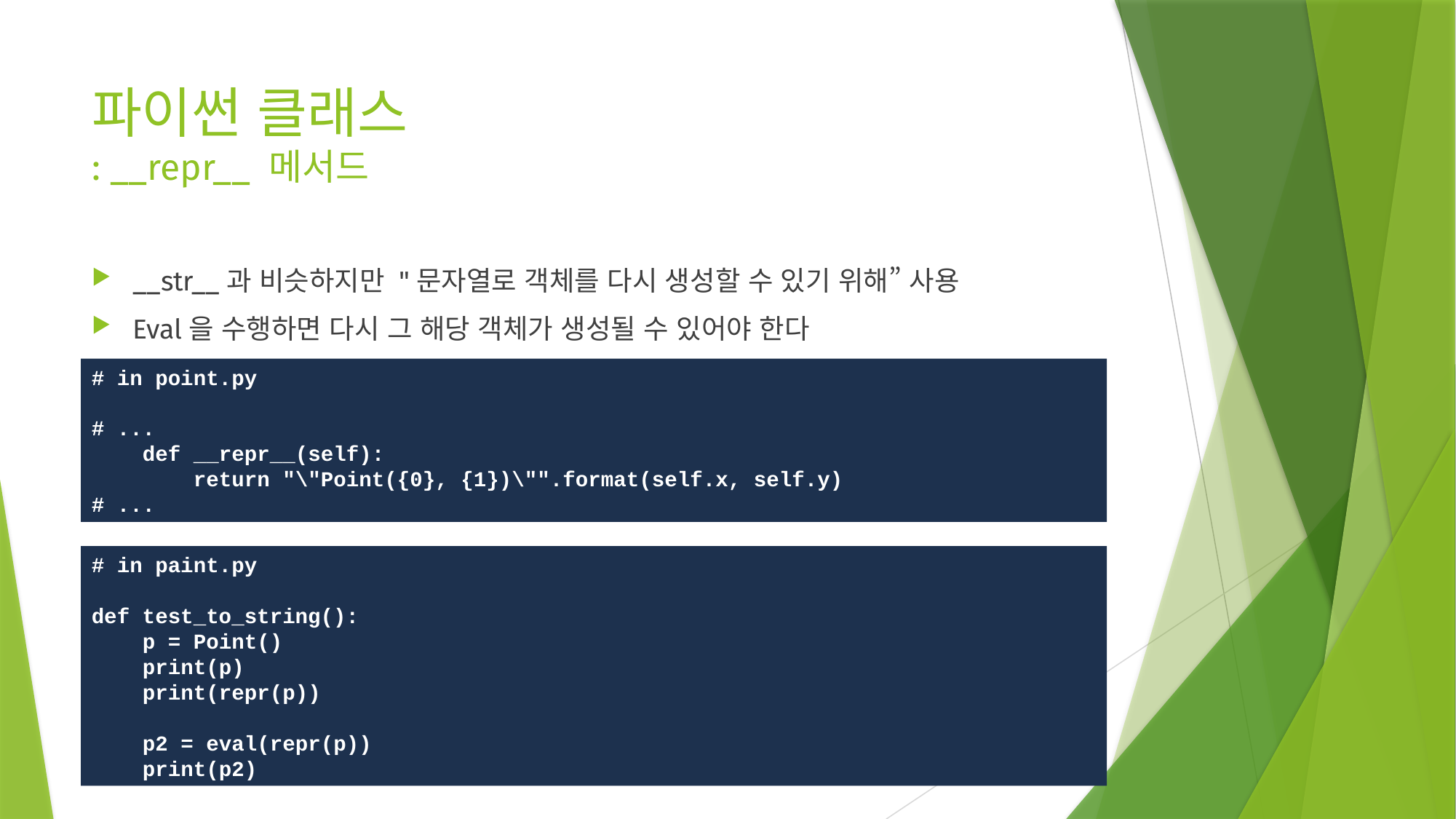

# 파이썬 클래스 : __repr__ 메서드
__str__과 비슷하지만 "문자열로 객체를 다시 생성할 수 있기 위해” 사용
Eval을 수행하면 다시 그 해당 객체가 생성될 수 있어야 한다
# in point.py

# ...
    def __repr__(self):
        return "\"Point({0}, {1})\"".format(self.x, self.y)
# ...
# in paint.py

def test_to_string():
    p = Point()
    print(p)
    print(repr(p))
    p2 = eval(repr(p))
    print(p2)